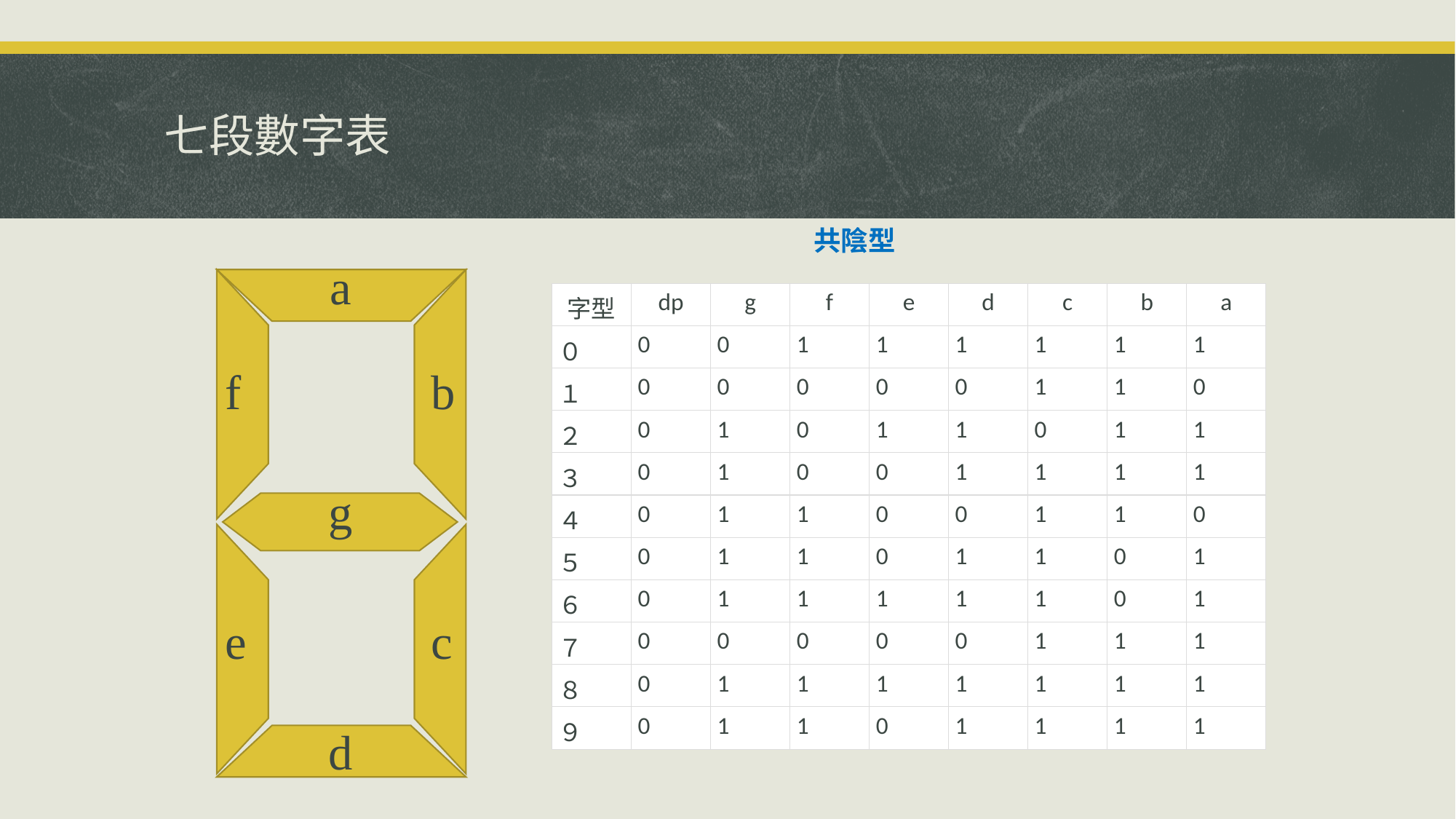

# 七段數字表
共陰型
a

| 字型 | dp | g | f | e | d | c | b | a |
| --- | --- | --- | --- | --- | --- | --- | --- | --- |
| ０ | 0 | 0 | 1 | 1 | 1 | 1 | 1 | 1 |
| １ | 0 | 0 | 0 | 0 | 0 | 1 | 1 | 0 |
| ２ | 0 | 1 | 0 | 1 | 1 | 0 | 1 | 1 |
| ３ | 0 | 1 | 0 | 0 | 1 | 1 | 1 | 1 |
| ４ | 0 | 1 | 1 | 0 | 0 | 1 | 1 | 0 |
| ５ | 0 | 1 | 1 | 0 | 1 | 1 | 0 | 1 |
| ６ | 0 | 1 | 1 | 1 | 1 | 1 | 0 | 1 |
| ７ | 0 | 0 | 0 | 0 | 0 | 1 | 1 | 1 |
| ８ | 0 | 1 | 1 | 1 | 1 | 1 | 1 | 1 |
| ９ | 0 | 1 | 1 | 0 | 1 | 1 | 1 | 1 |
f
b

g

e
c

d